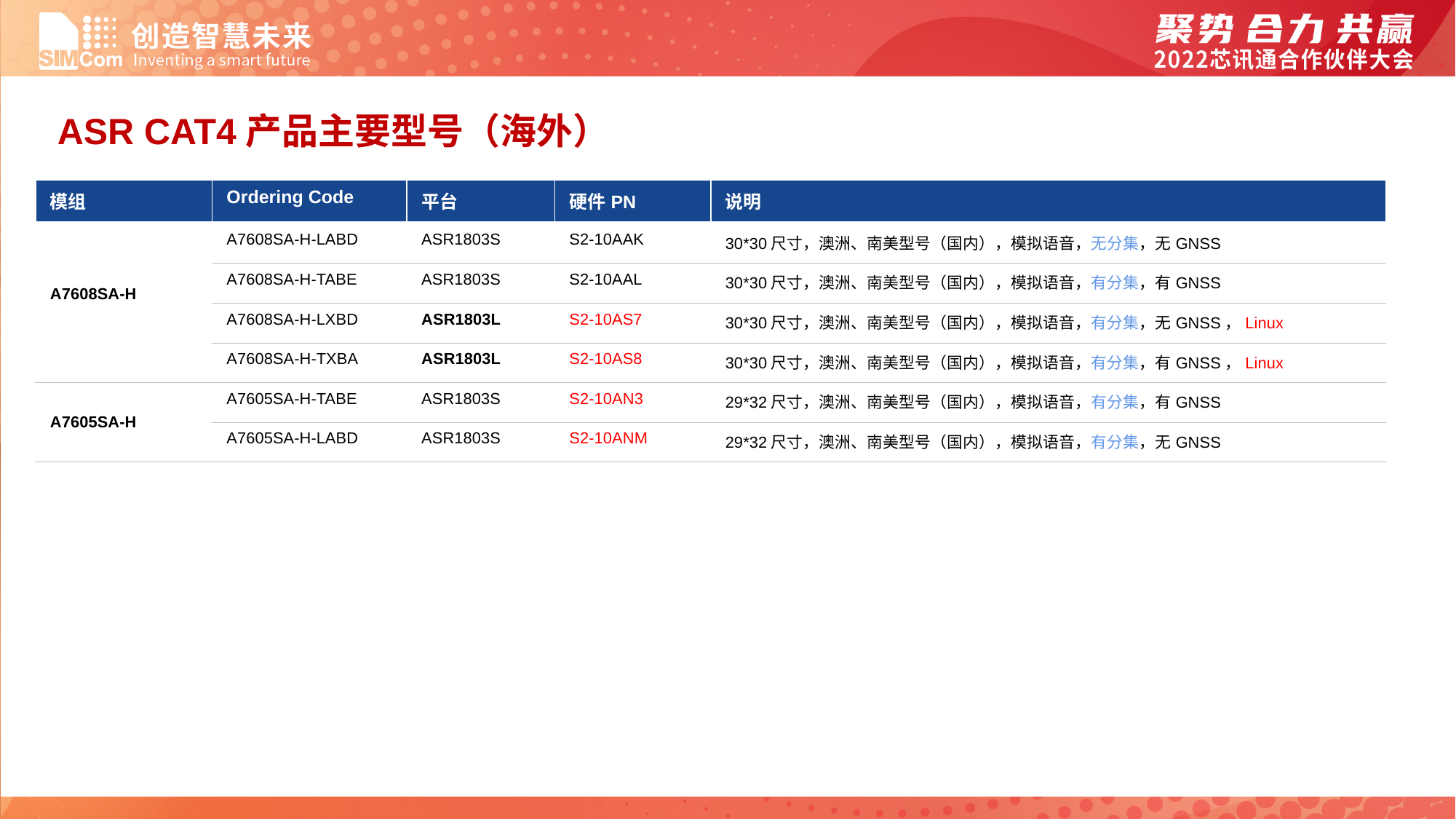

ASR CAT4产品主要型号（海外）
| 模组 | Ordering Code | 平台 | 硬件PN | 说明 |
| --- | --- | --- | --- | --- |
| A7608SA-H | A7608SA-H-LABD | ASR1803S | S2-10AAK | 30\*30尺寸，澳洲、南美型号（国内），模拟语音，无分集，无GNSS |
|  | A7608SA-H-TABE | ASR1803S | S2-10AAL | 30\*30尺寸，澳洲、南美型号（国内），模拟语音，有分集，有GNSS |
|  | A7608SA-H-LXBD | ASR1803L | S2-10AS7 | 30\*30尺寸，澳洲、南美型号（国内），模拟语音，有分集，无GNSS，Linux |
|  | A7608SA-H-TXBA | ASR1803L | S2-10AS8 | 30\*30尺寸，澳洲、南美型号（国内），模拟语音，有分集，有GNSS，Linux |
| A7605SA-H | A7605SA-H-TABE | ASR1803S | S2-10AN3 | 29\*32尺寸，澳洲、南美型号（国内），模拟语音，有分集，有GNSS |
|  | A7605SA-H-LABD | ASR1803S | S2-10ANM | 29\*32尺寸，澳洲、南美型号（国内），模拟语音，有分集，无GNSS |